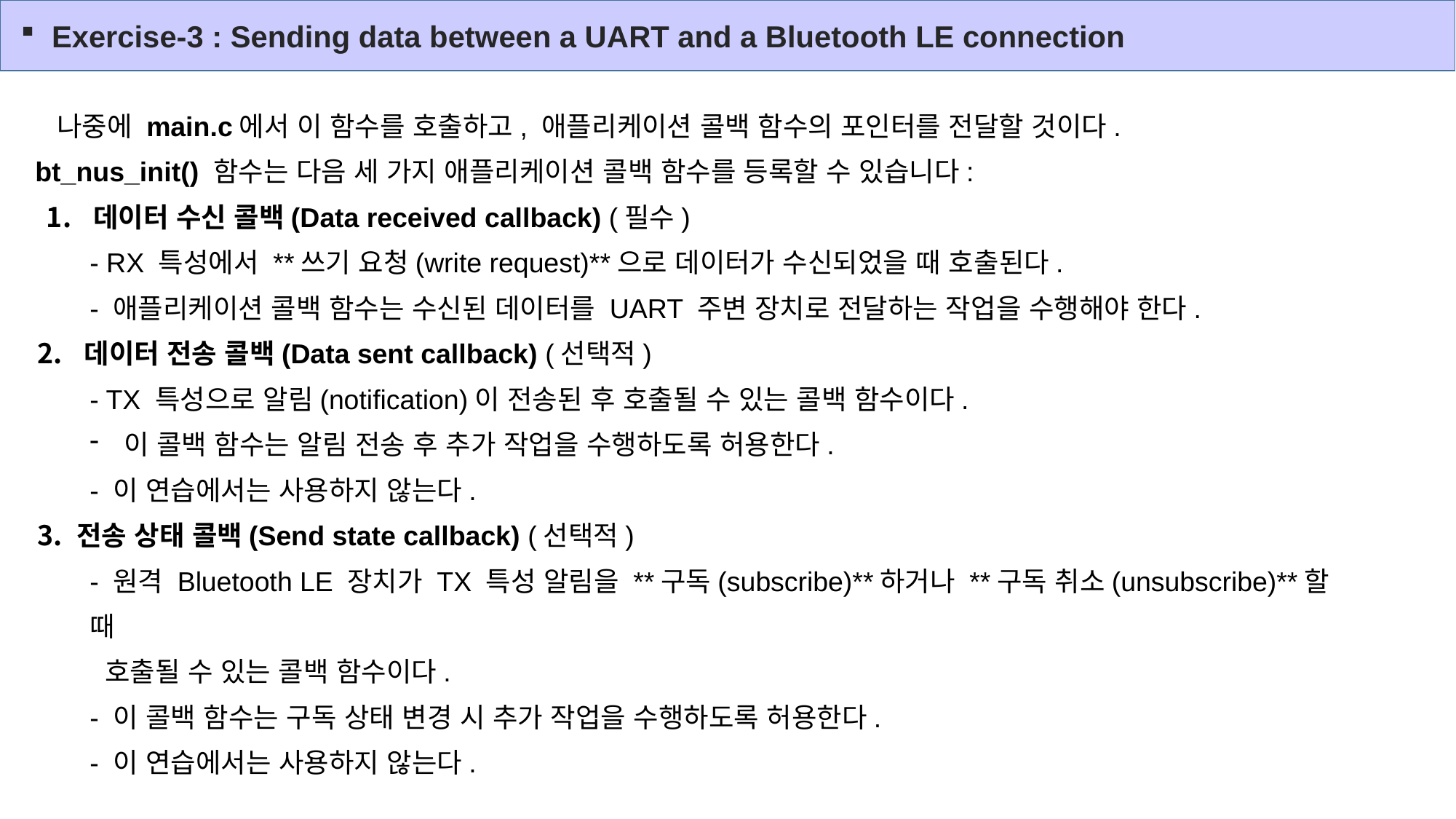

Exercise-3 : Sending data between a UART and a Bluetooth LE connection
  나중에 main.c에서 이 함수를 호출하고, 애플리케이션 콜백 함수의 포인터를 전달할 것이다.
bt_nus_init() 함수는 다음 세 가지 애플리케이션 콜백 함수를 등록할 수 있습니다:
  데이터 수신 콜백(Data received callback) (필수)
- RX 특성에서 **쓰기 요청(write request)**으로 데이터가 수신되었을 때 호출된다.
- 애플리케이션 콜백 함수는 수신된 데이터를 UART 주변 장치로 전달하는 작업을 수행해야 한다.
  데이터 전송 콜백(Data sent callback) (선택적)
- TX 특성으로 알림(notification)이 전송된 후 호출될 수 있는 콜백 함수이다.
이 콜백 함수는 알림 전송 후 추가 작업을 수행하도록 허용한다.
- 이 연습에서는 사용하지 않는다.
 전송 상태 콜백(Send state callback) (선택적)
- 원격 Bluetooth LE 장치가 TX 특성 알림을 **구독(subscribe)**하거나 **구독 취소(unsubscribe)**할 때
  호출될 수 있는 콜백 함수이다.
- 이 콜백 함수는 구독 상태 변경 시 추가 작업을 수행하도록 허용한다.
- 이 연습에서는 사용하지 않는다.